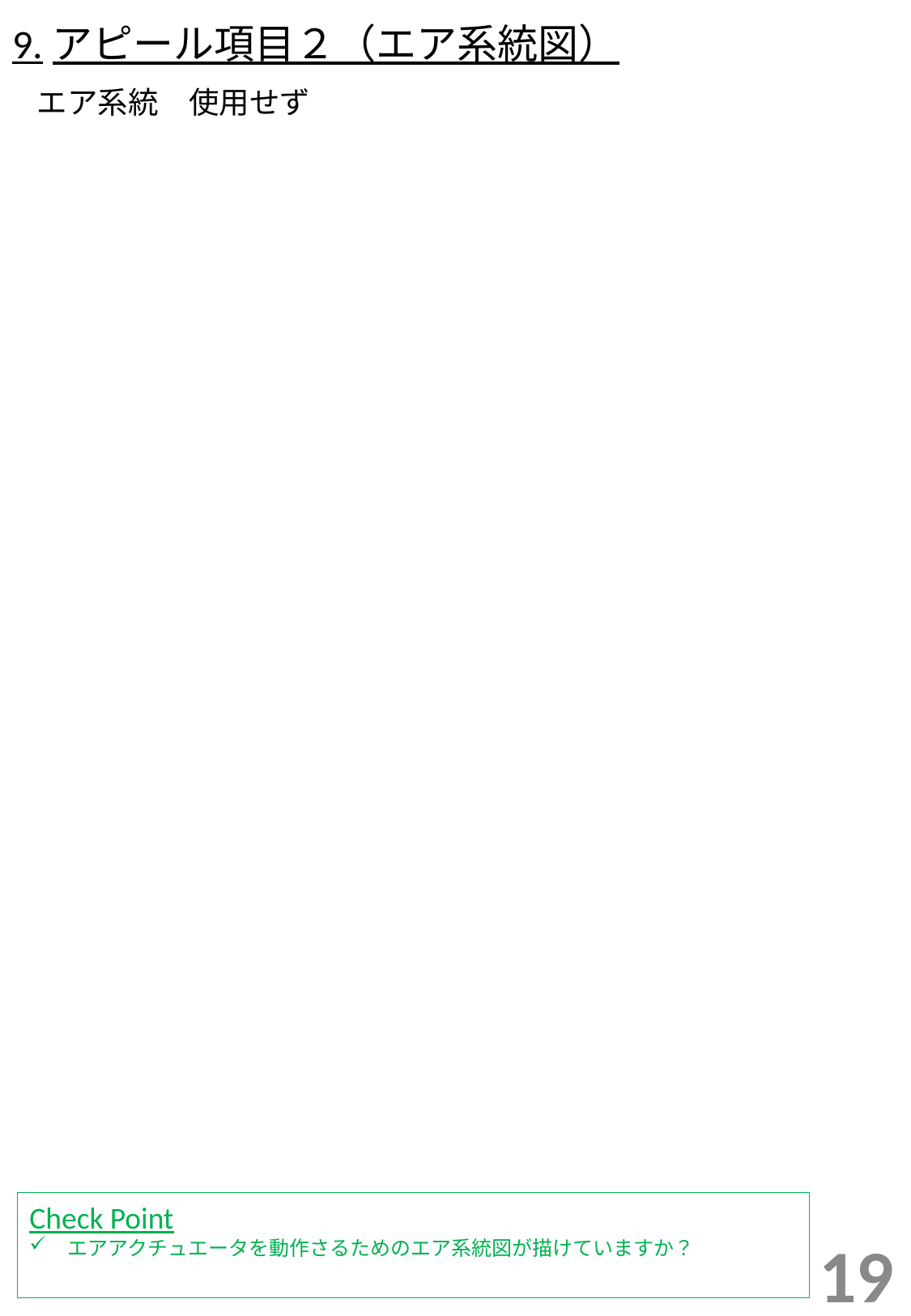

# 9.アピール項目２（エア系統図）
下記の記号を用いてエア系統図を描いてください
不足している場合は
http://www.konishi-as.co.jp/topix/yomimono/jis.html
を参照して描いてください
エア系統　使用せず
Check Point
エアアクチュエータを動作さるためのエア系統図が描けていますか？
19